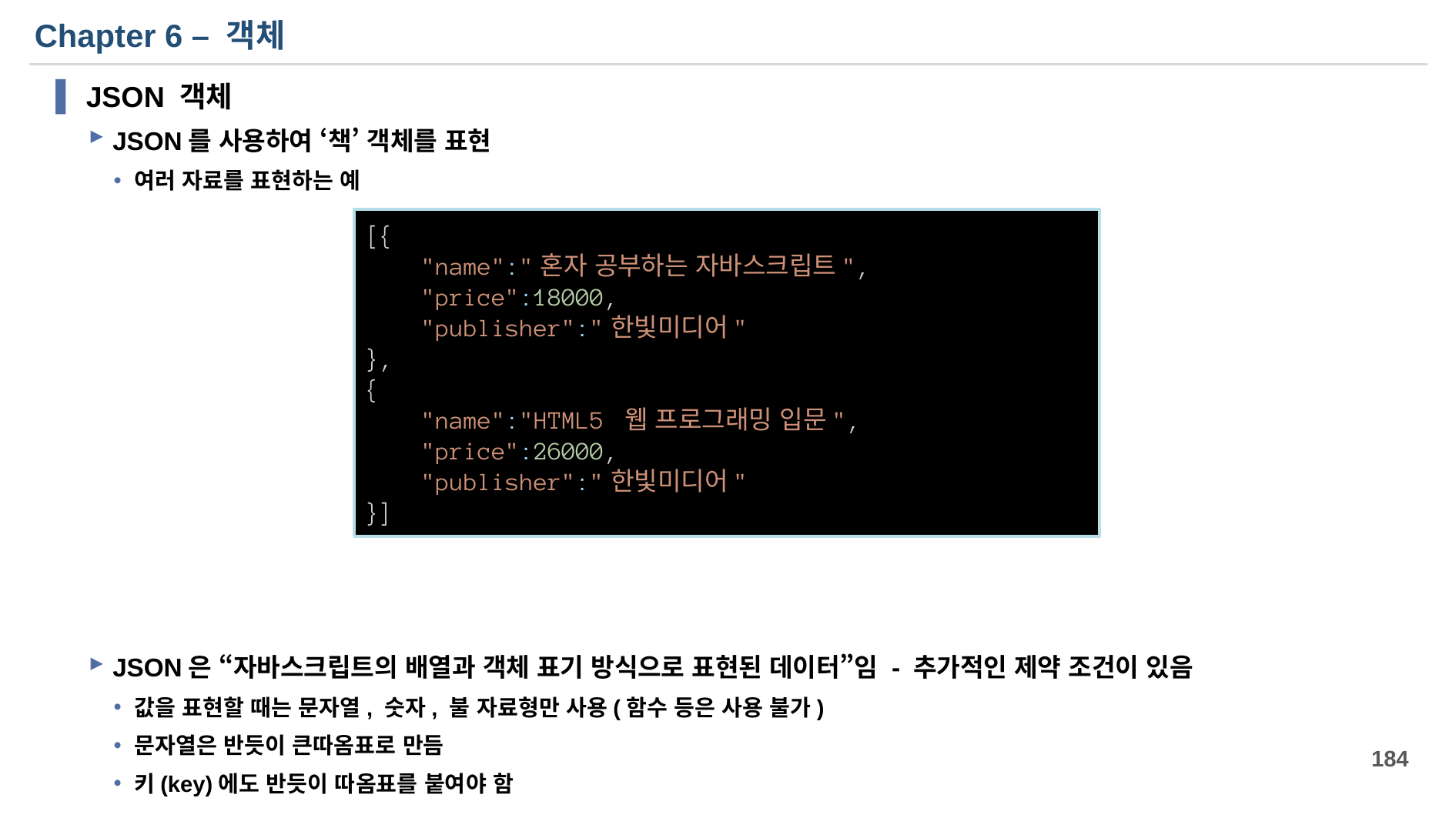

# Chapter 6 – 객체
JSON 객체
JSON를 사용하여 ‘책’ 객체를 표현
여러 자료를 표현하는 예

JSON은 “자바스크립트의 배열과 객체 표기 방식으로 표현된 데이터”임 - 추가적인 제약 조건이 있음
값을 표현할 때는 문자열, 숫자, 불 자료형만 사용(함수 등은 사용 불가)
문자열은 반듯이 큰따옴표로 만듬
키(key)에도 반듯이 따옴표를 붙여야 함

[{
    "name":"혼자 공부하는 자바스크립트",
    "price":18000,
    "publisher":"한빛미디어"
},
{
    "name":"HTML5 웹 프로그래밍 입문",
    "price":26000,
    "publisher":"한빛미디어"
}]
184